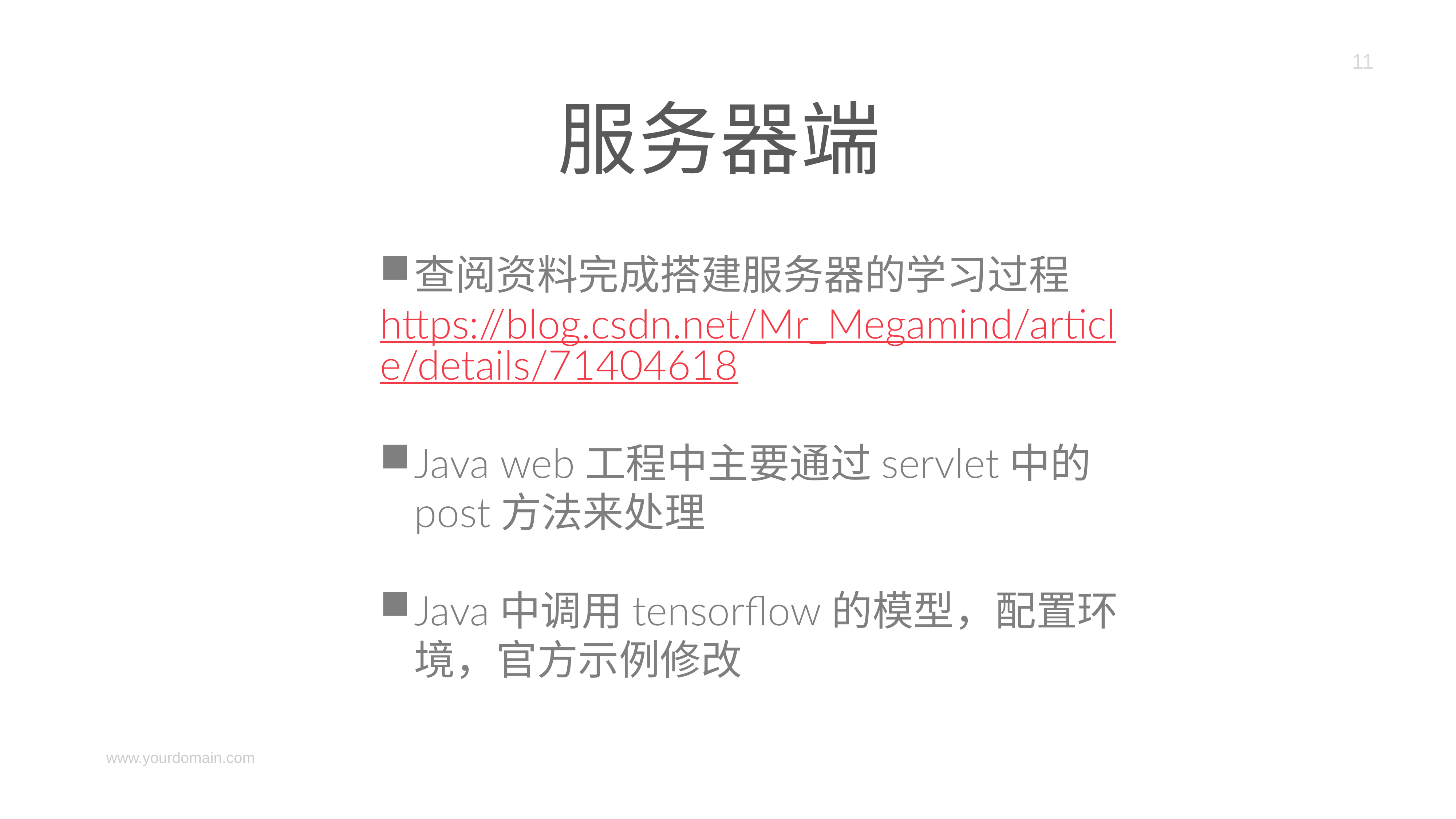

服务器端
查阅资料完成搭建服务器的学习过程
https://blog.csdn.net/Mr_Megamind/article/details/71404618

Java web工程中主要通过servlet中的post方法来处理

Java中调用tensorflow的模型，配置环境，官方示例修改